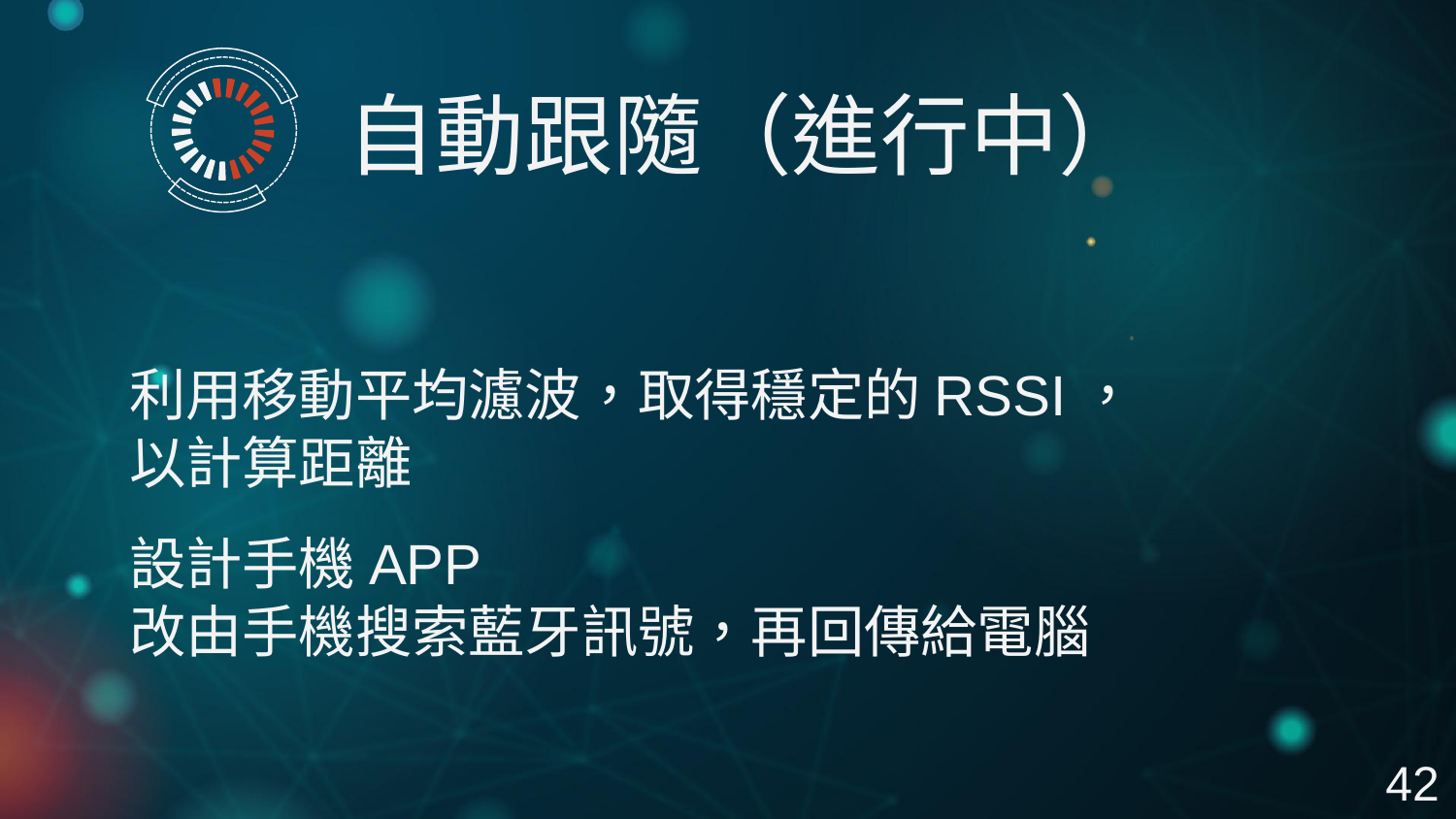

自動跟隨（進行中）

# 利用移動平均濾波，取得穩定的RSSI，以計算距離
設計手機APP
改由手機搜索藍牙訊號，再回傳給電腦